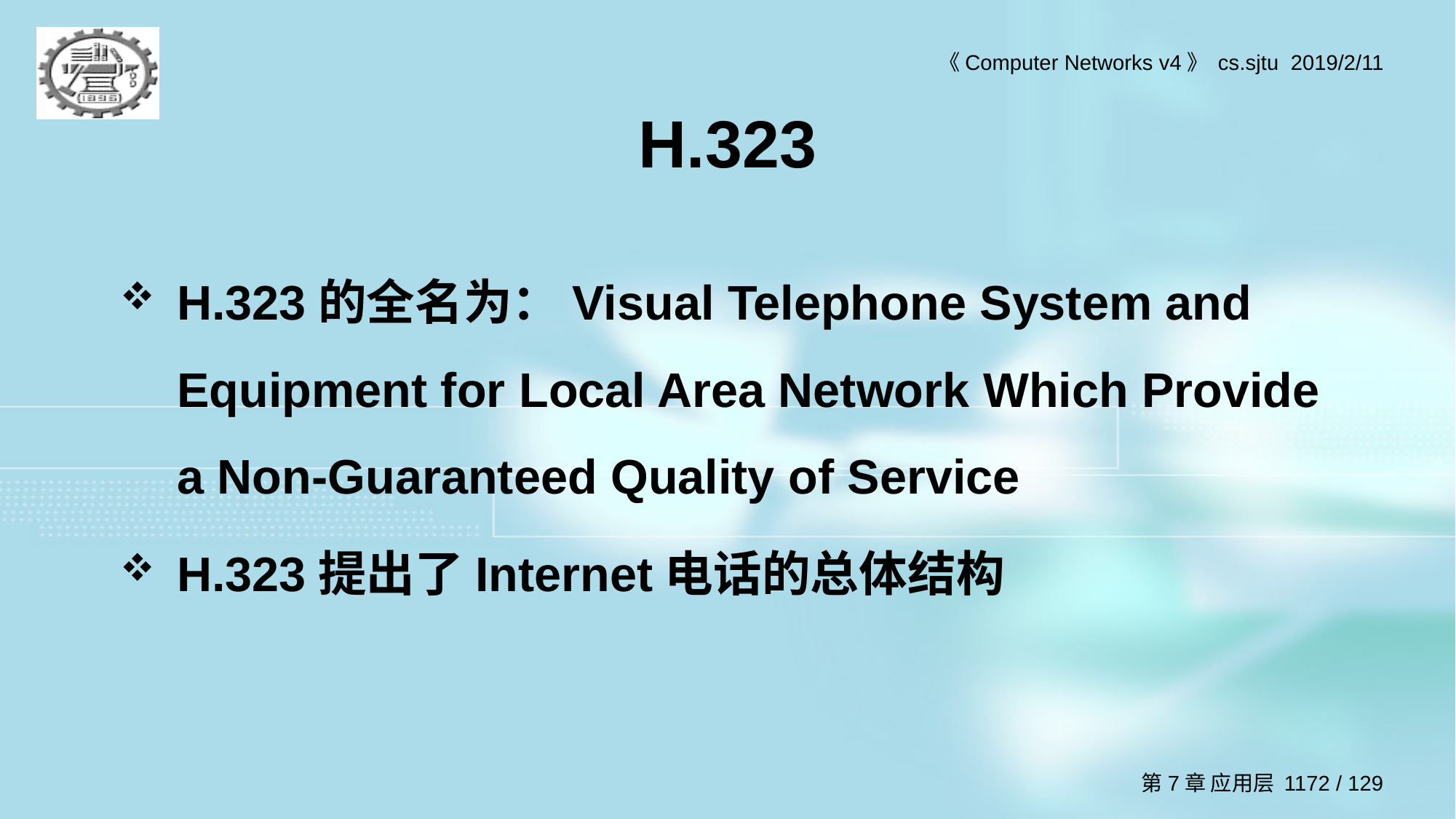

# H.323
H.323的全名为：Visual Telephone System and Equipment for Local Area Network Which Provide a Non-Guaranteed Quality of Service
H.323提出了Internet电话的总体结构